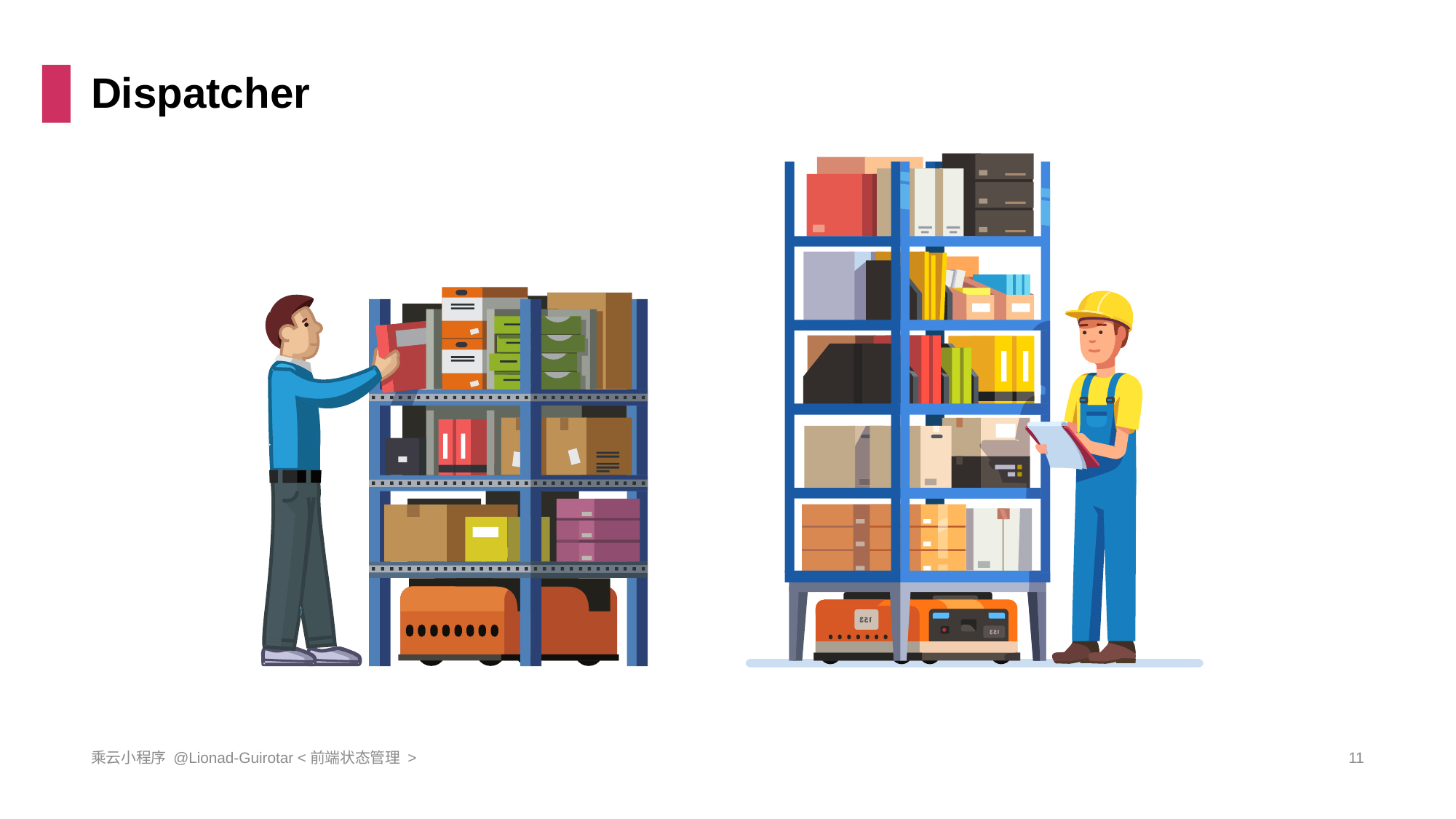

# Dispatcher

乘云小程序 @Lionad-Guirotar <前端状态管理 >
11